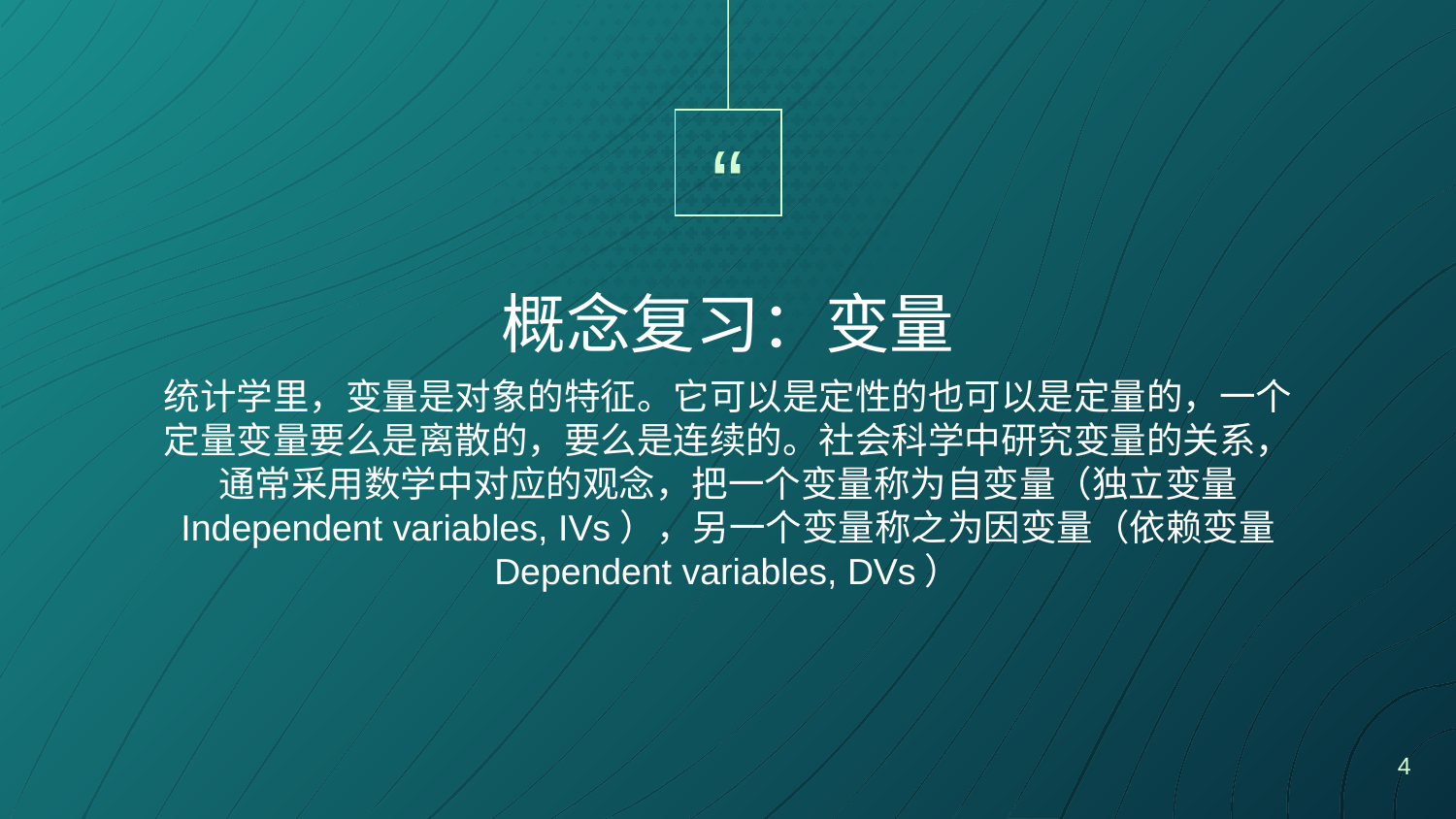

概念复习：变量
统计学里，变量是对象的特征。它可以是定性的也可以是定量的，一个定量变量要么是离散的，要么是连续的。社会科学中研究变量的关系，通常采用数学中对应的观念，把一个变量称为自变量（独立变量 Independent variables, IVs），另一个变量称之为因变量（依赖变量 Dependent variables, DVs）
4